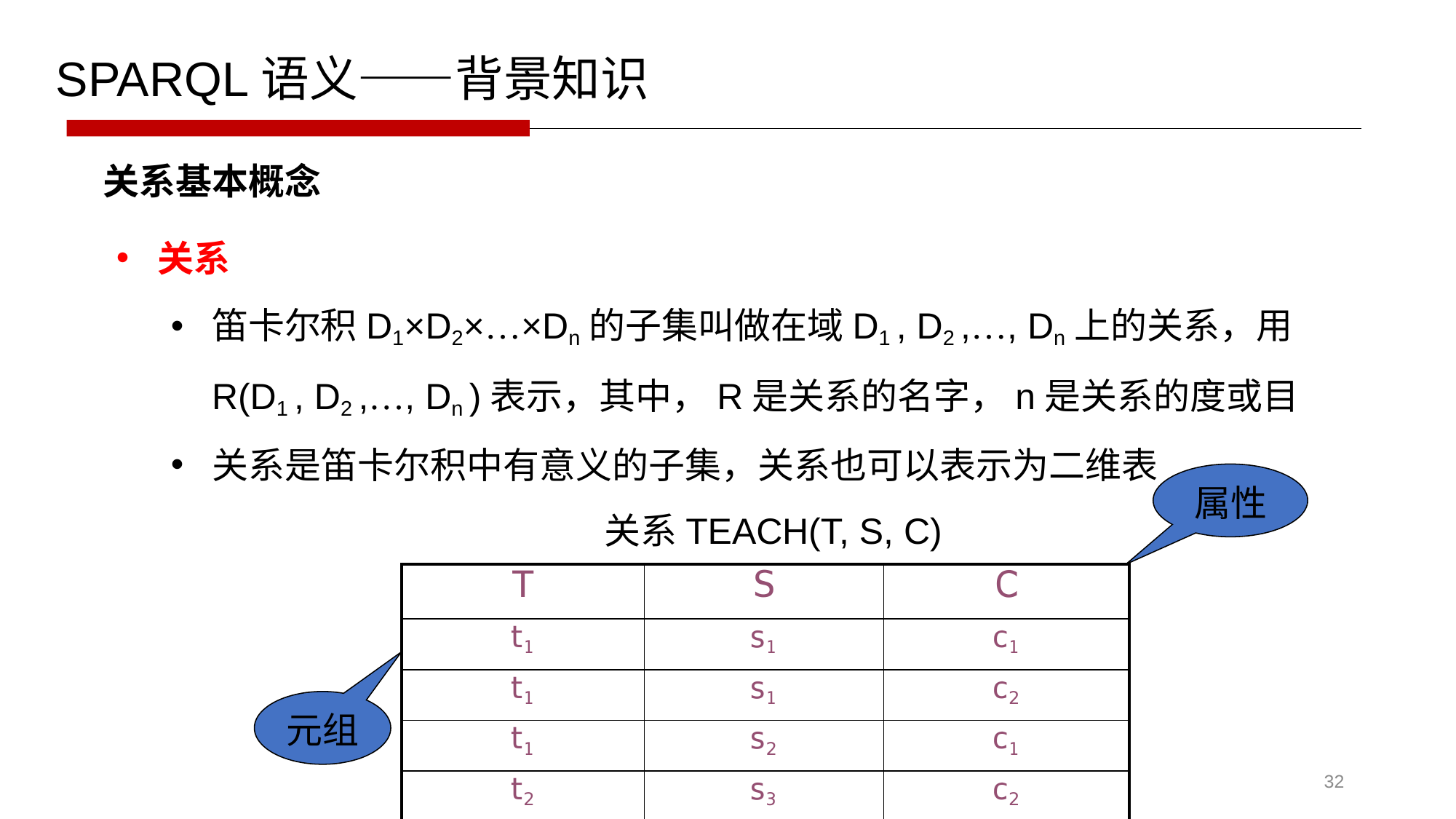

SPARQL语义——背景知识

关系基本概念
关系
笛卡尔积D1×D2×…×Dn的子集叫做在域D1 , D2 ,…, Dn上的关系，用R(D1 , D2 ,…, Dn )表示，其中，R是关系的名字，n是关系的度或目
关系是笛卡尔积中有意义的子集，关系也可以表示为二维表
关系TEACH(T, S, C)

属性
| T | S | C |
| --- | --- | --- |
| t1 | s1 | c1 |
| t1 | s1 | c2 |
| t1 | s2 | c1 |
| t2 | s3 | c2 |
元组
32